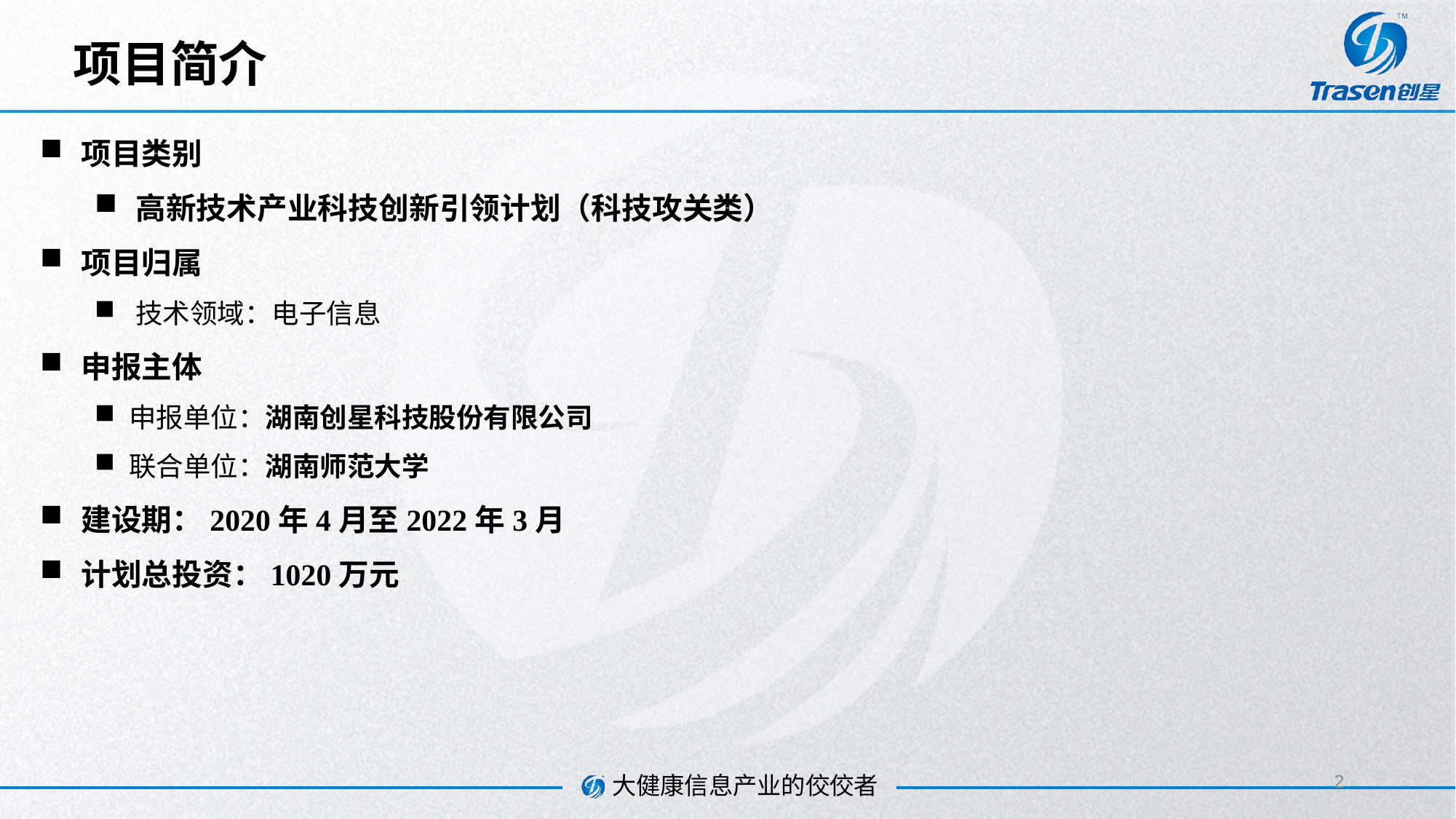

# 项目简介
项目类别
高新技术产业科技创新引领计划（科技攻关类）
项目归属
技术领域：电子信息
申报主体
申报单位：湖南创星科技股份有限公司
联合单位：湖南师范大学
建设期：2020年4月至2022年3月
计划总投资：1020万元

2